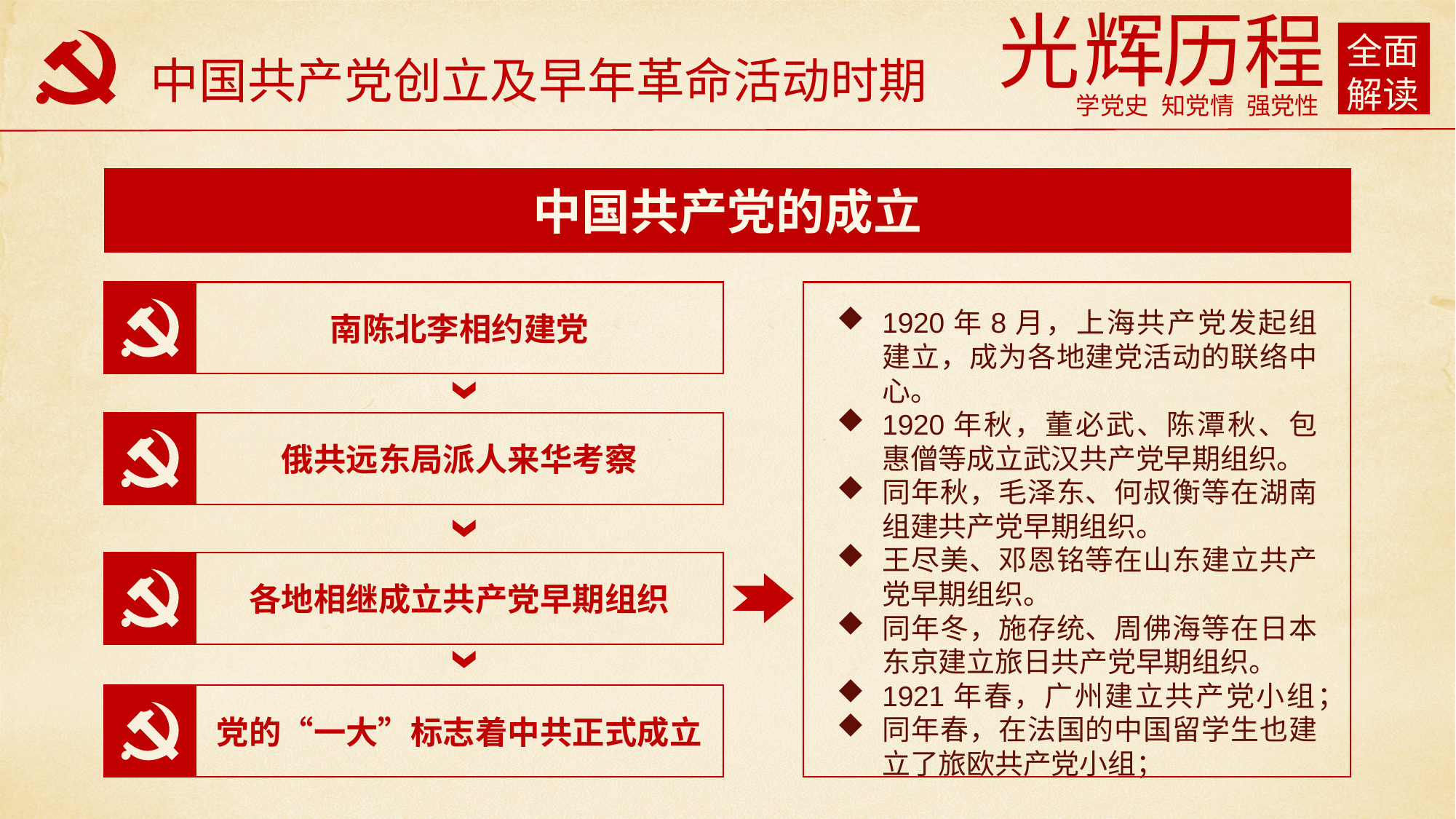

中国共产党创立及早年革命活动时期
中国共产党的成立

南陈北李相约建党

1920年8月，上海共产党发起组建立，成为各地建党活动的联络中心。
1920年秋，董必武、陈潭秋、包惠僧等成立武汉共产党早期组织。
同年秋，毛泽东、何叔衡等在湖南组建共产党早期组织。
王尽美、邓恩铭等在山东建立共产党早期组织。
同年冬，施存统、周佛海等在日本东京建立旅日共产党早期组织。
1921年春，广州建立共产党小组；
同年春，在法国的中国留学生也建立了旅欧共产党小组；

俄共远东局派人来华考察

各地相继成立共产党早期组织

党的“一大”标志着中共正式成立
延时符